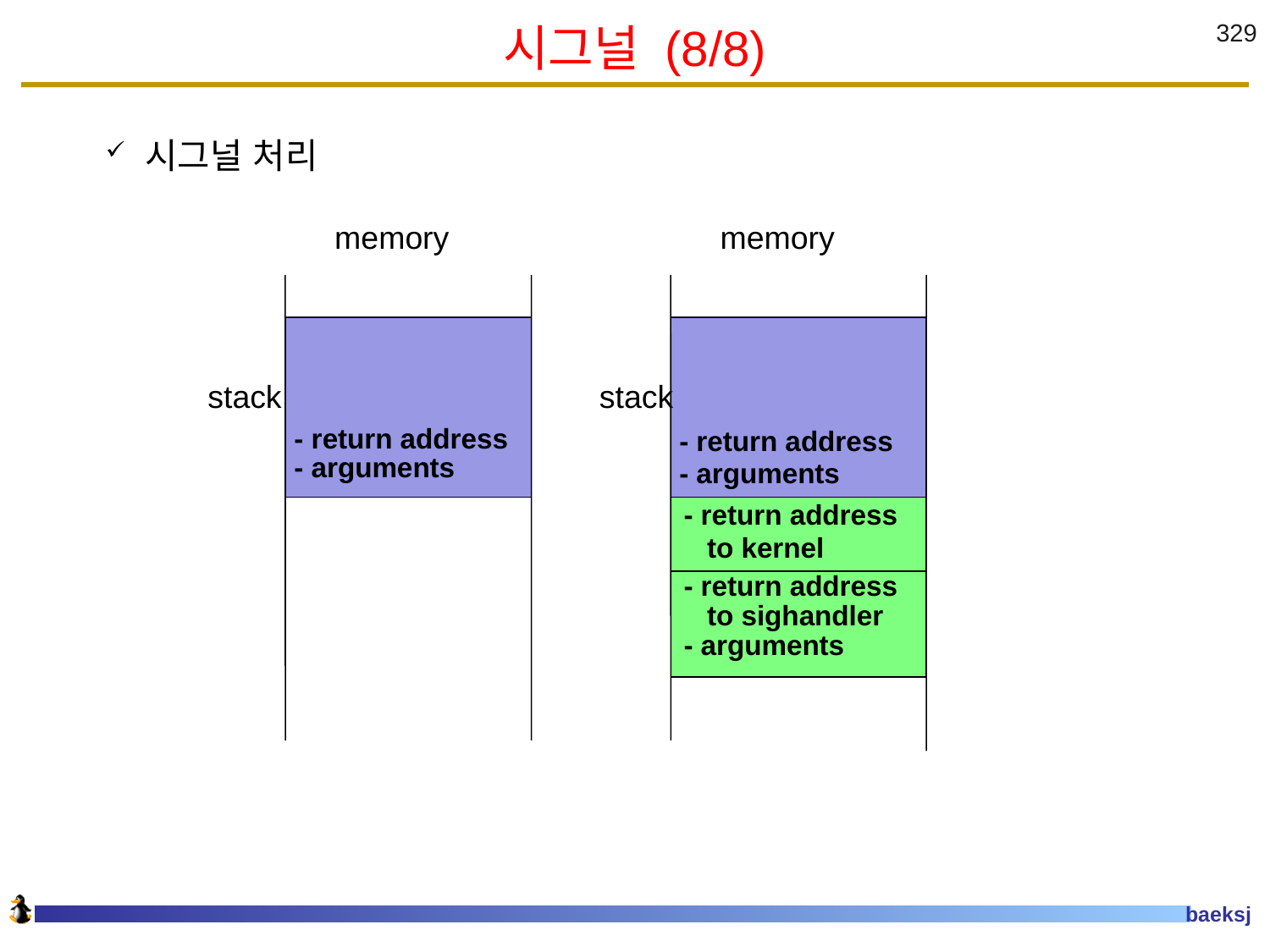

# 시그널 (8/8)
329
시그널 처리
memory
memory

 - return address
 - arguments

 - return address
 - arguments

- return address
   to kernel

- return address
   to sighandler
- arguments
stack
stack